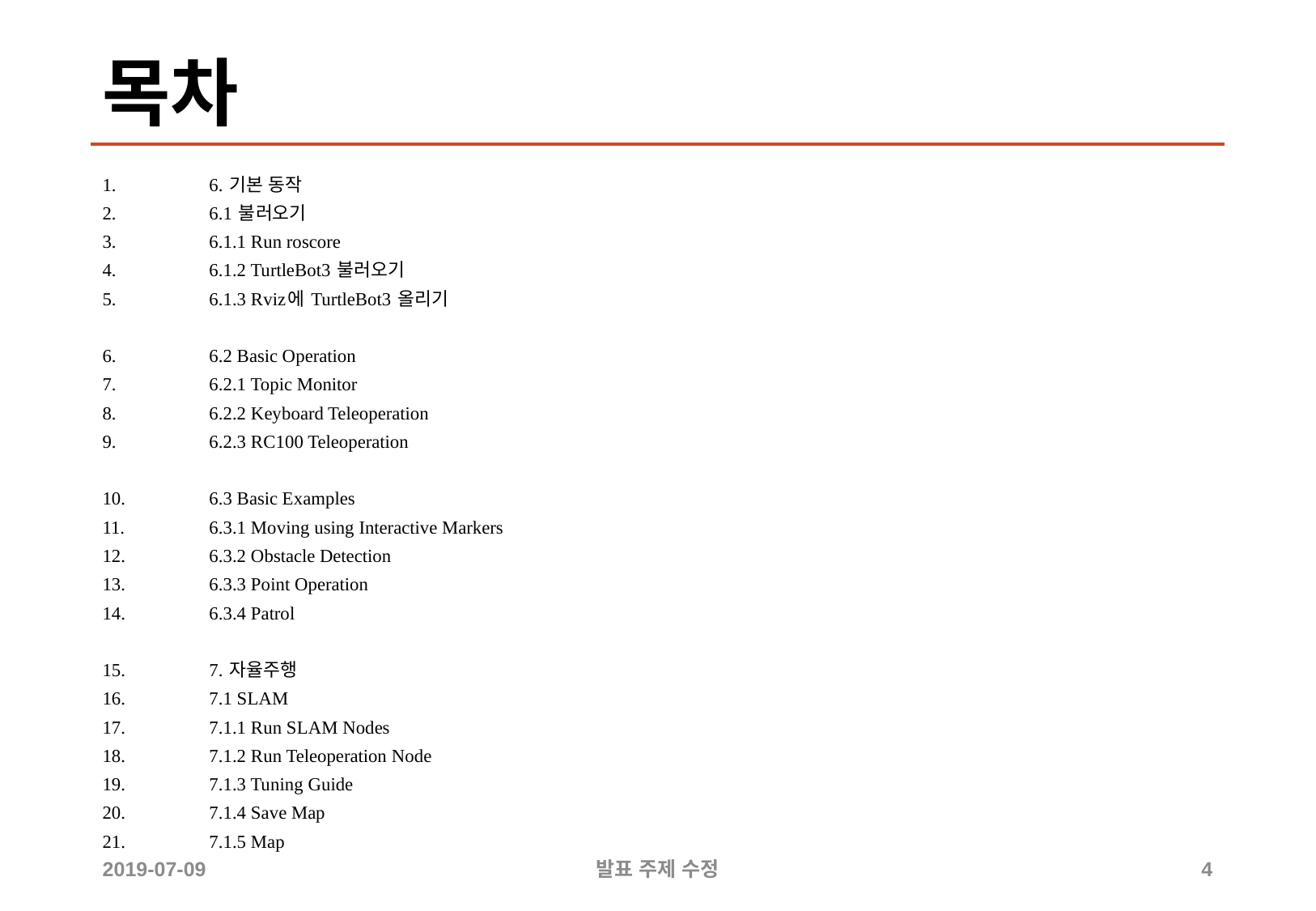

# 목차
6. 기본 동작
6.1 불러오기
6.1.1 Run roscore
6.1.2 TurtleBot3 불러오기
6.1.3 Rviz에 TurtleBot3 올리기

6.2 Basic Operation
6.2.1 Topic Monitor
6.2.2 Keyboard Teleoperation
6.2.3 RC100 Teleoperation

6.3 Basic Examples
6.3.1 Moving using Interactive Markers
6.3.2 Obstacle Detection
6.3.3 Point Operation
6.3.4 Patrol

7. 자율주행
7.1 SLAM
7.1.1 Run SLAM Nodes
7.1.2 Run Teleoperation Node
7.1.3 Tuning Guide
7.1.4 Save Map
7.1.5 Map

2019-07-09
발표 주제 수정
4